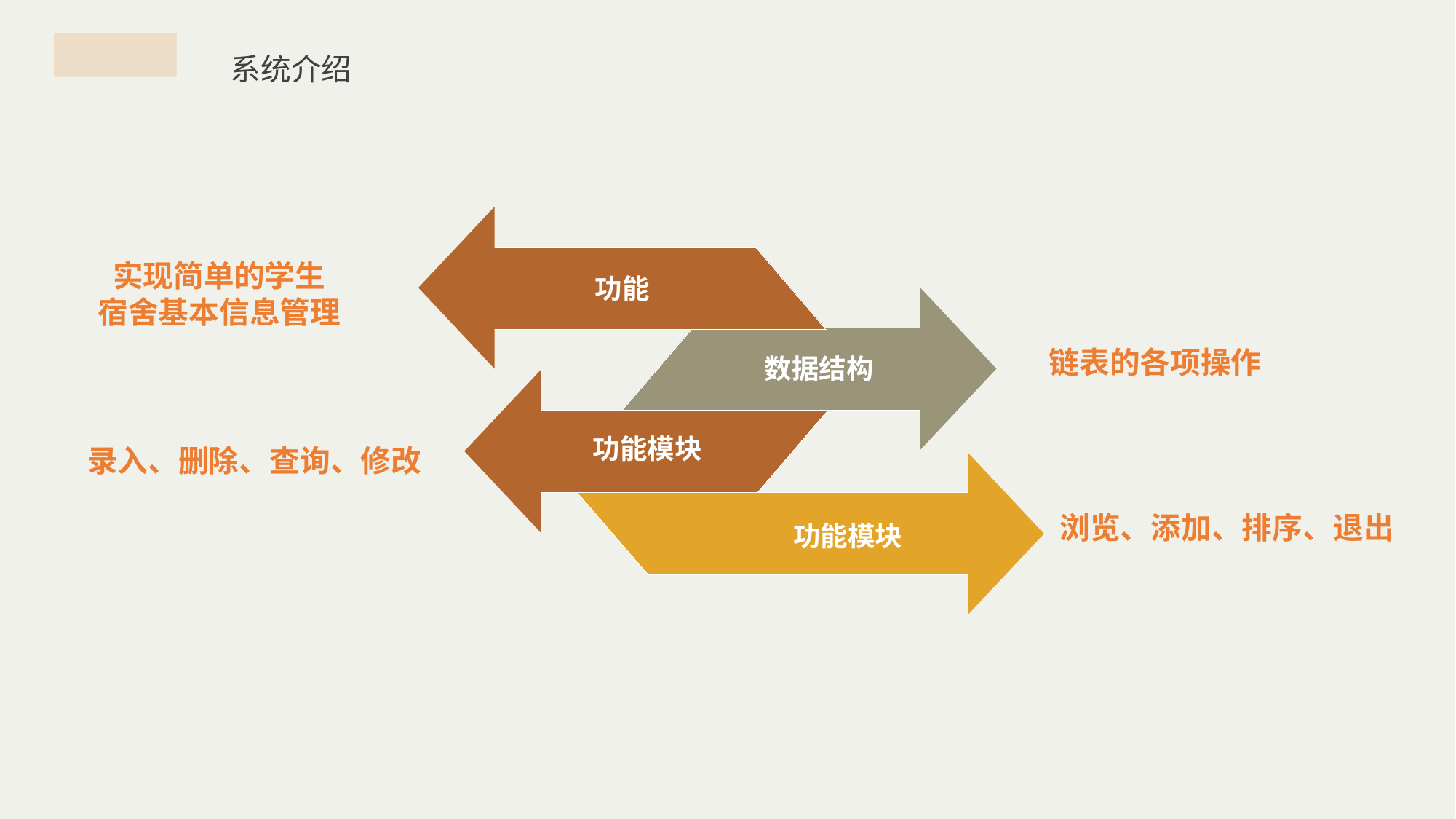

系统介绍

实现简单的学生
宿舍基本信息管理
功能
链表的各项操作
数据结构
功能模块
录入、删除、查询、修改
浏览、添加、排序、退出
功能模块